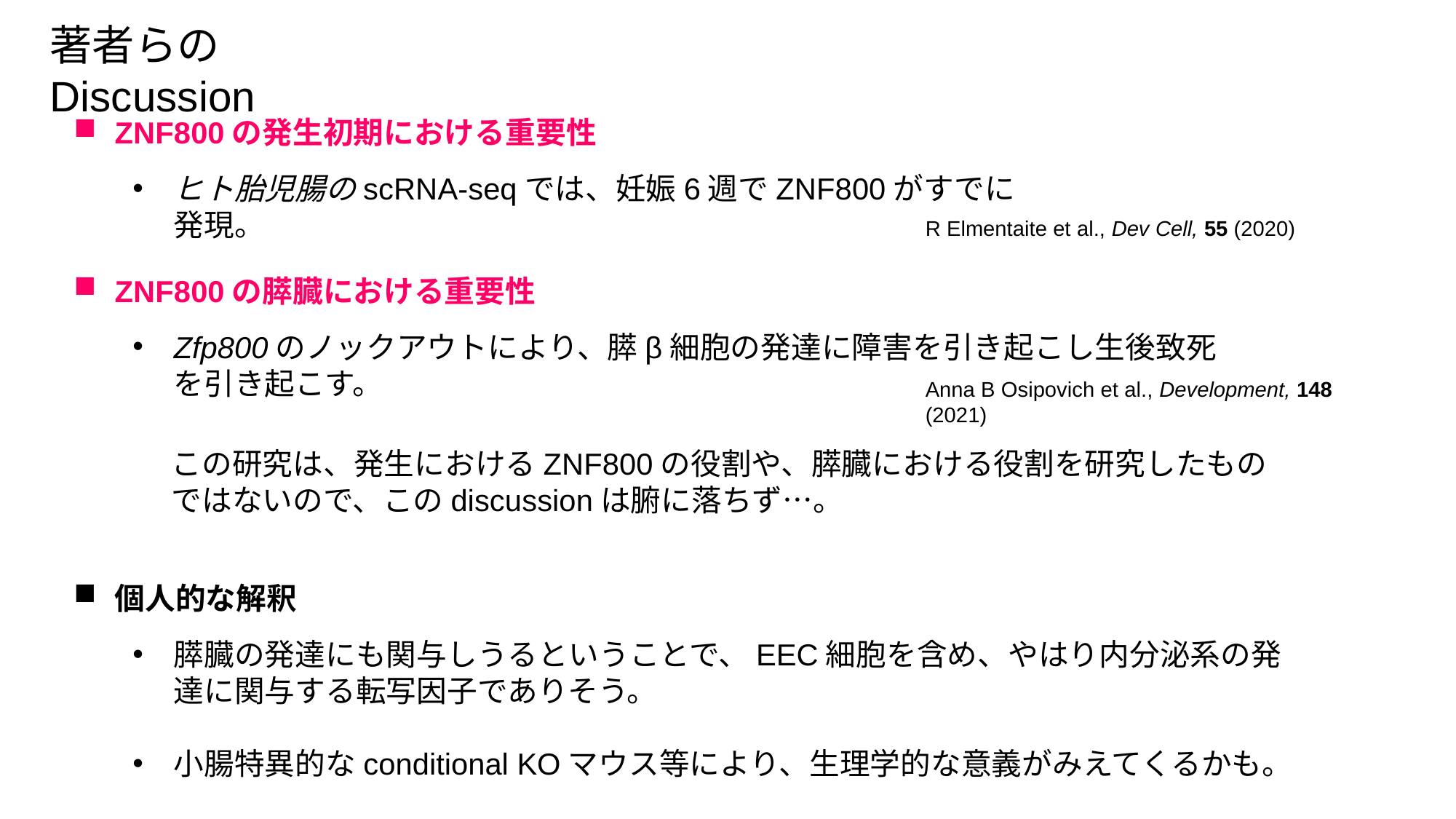

著者らのDiscussion
ZNF800の発生初期における重要性
ヒト胎児腸のscRNA-seqでは、妊娠6週でZNF800がすでに発現。
R Elmentaite et al., Dev Cell, 55 (2020)
ZNF800の膵臓における重要性
Zfp800のノックアウトにより、膵β細胞の発達に障害を引き起こし生後致死を引き起こす。
Anna B Osipovich et al., Development, 148 (2021)
この研究は、発生におけるZNF800の役割や、膵臓における役割を研究したものではないので、このdiscussionは腑に落ちず…。
個人的な解釈
膵臓の発達にも関与しうるということで、EEC細胞を含め、やはり内分泌系の発達に関与する転写因子でありそう。

小腸特異的なconditional KOマウス等により、生理学的な意義がみえてくるかも。